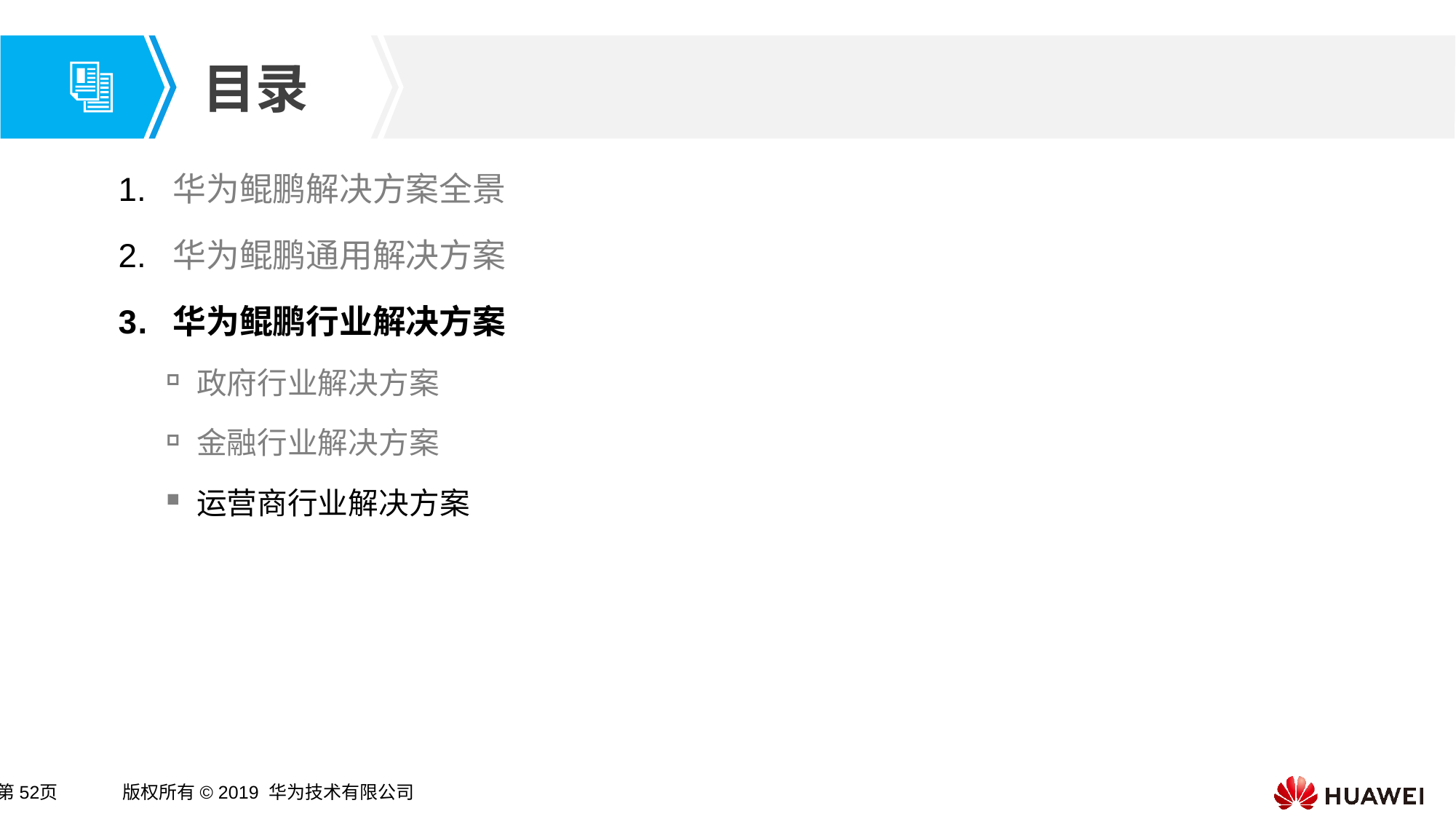

华为鲲鹏解决方案全景
华为鲲鹏通用解决方案
华为鲲鹏行业解决方案
政府行业解决方案
金融行业解决方案
运营商行业解决方案